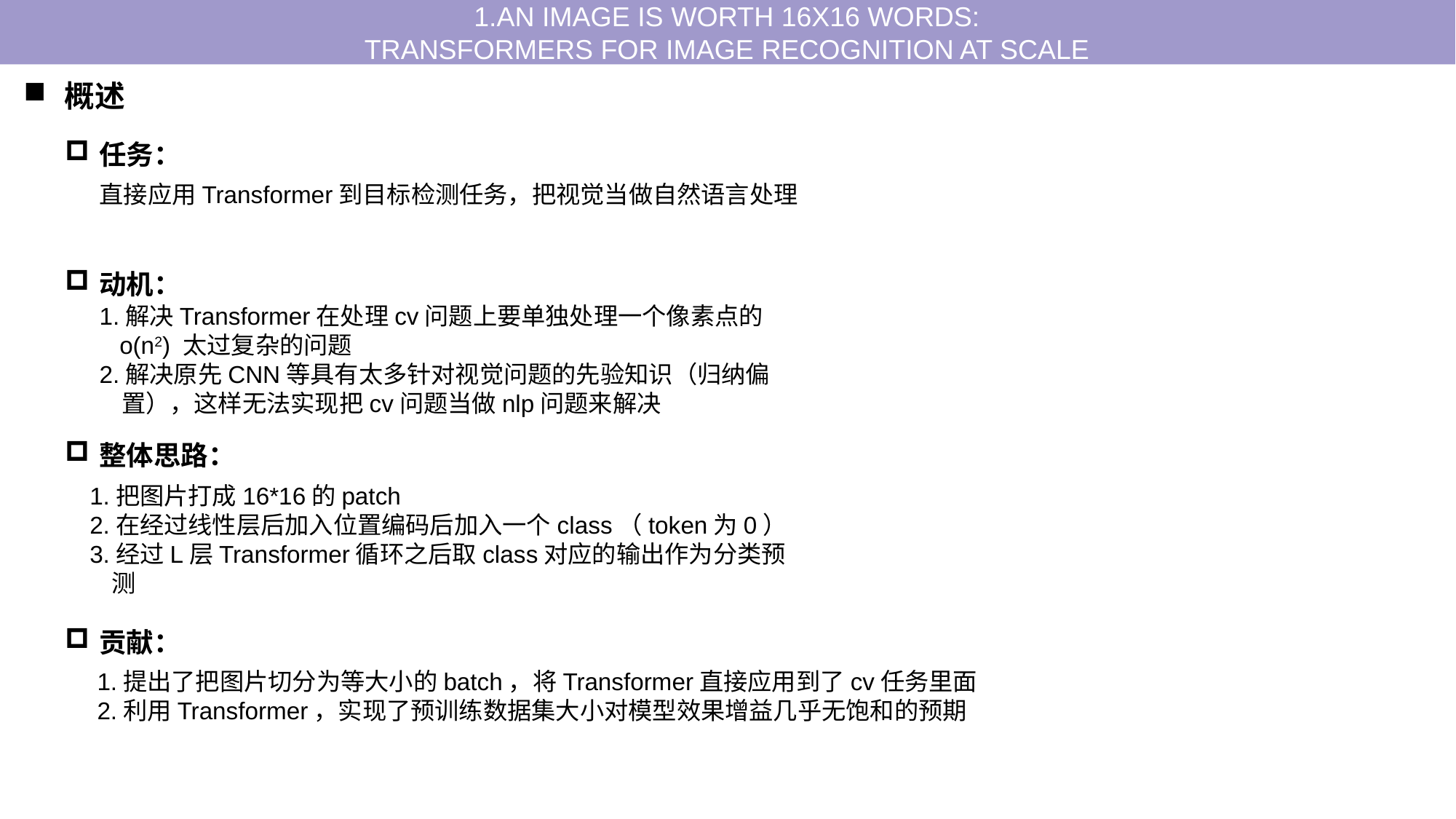

1.AN IMAGE IS WORTH 16X16 WORDS:
TRANSFORMERS FOR IMAGE RECOGNITION AT SCALE
概述
任务：

直接应用Transformer到目标检测任务，把视觉当做自然语言处理

动机：
1.解决Transformer在处理cv问题上要单独处理一个像素点的
   o(n2) 太过复杂的问题
2.解决原先CNN等具有太多针对视觉问题的先验知识（归纳偏
   置），这样无法实现把cv问题当做nlp问题来解决

整体思路：
1.把图片打成16*16的patch
2.在经过线性层后加入位置编码后加入一个class（token为0）
3.经过L层Transformer循环之后取class对应的输出作为分类预
   测

贡献：
1.提出了把图片切分为等大小的batch，将Transformer直接应用到了cv任务里面
2.利用Transformer，实现了预训练数据集大小对模型效果增益几乎无饱和的预期